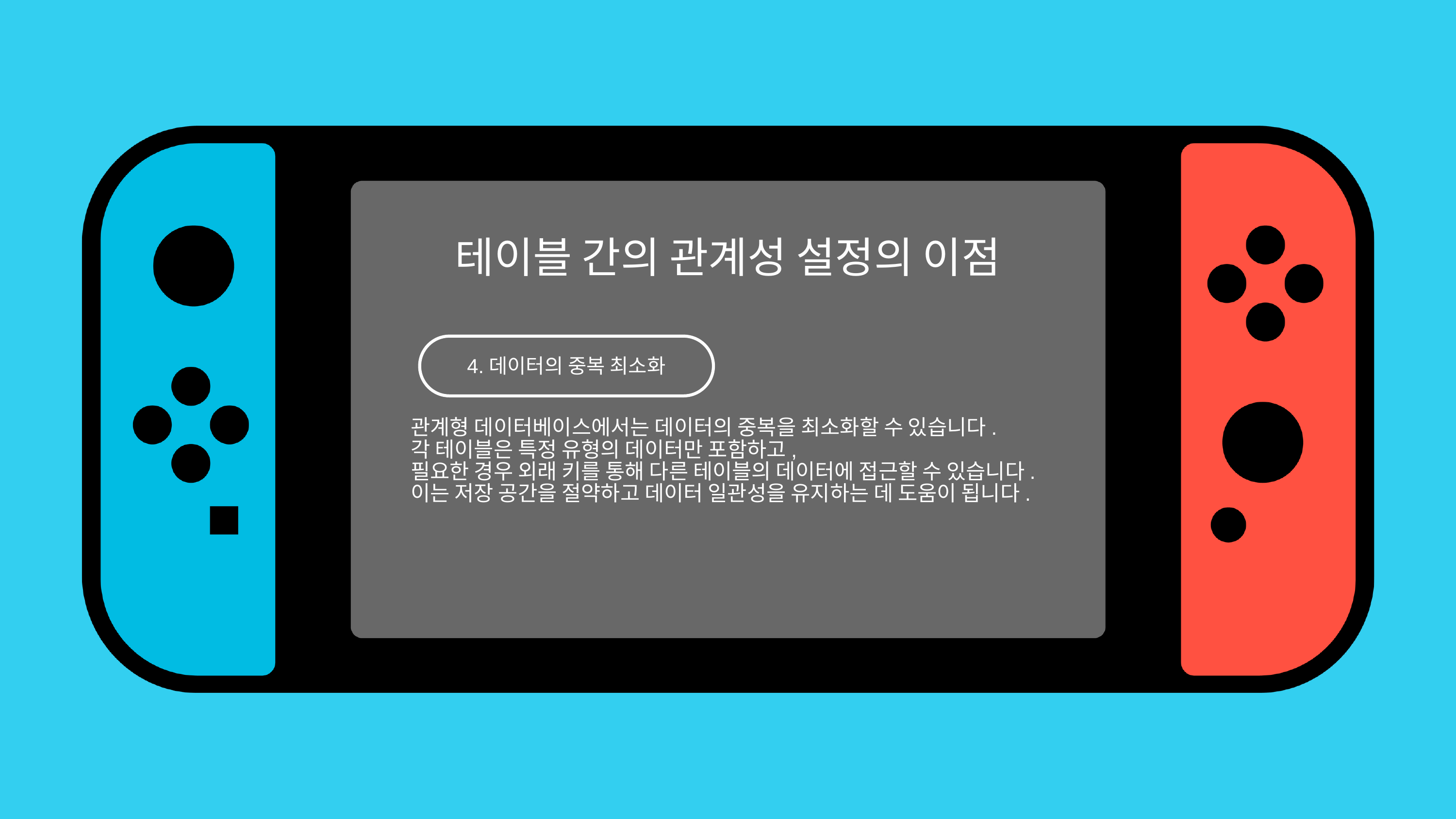

테이블 간의 관계성 설정의 이점

4.데이터의 중복 최소화
관계형 데이터베이스에서는 데이터의 중복을 최소화할 수 있습니다.
각 테이블은 특정 유형의 데이터만 포함하고,
필요한 경우 외래 키를 통해 다른 테이블의 데이터에 접근할 수 있습니다. 이는 저장 공간을 절약하고 데이터 일관성을 유지하는 데 도움이 됩니다.